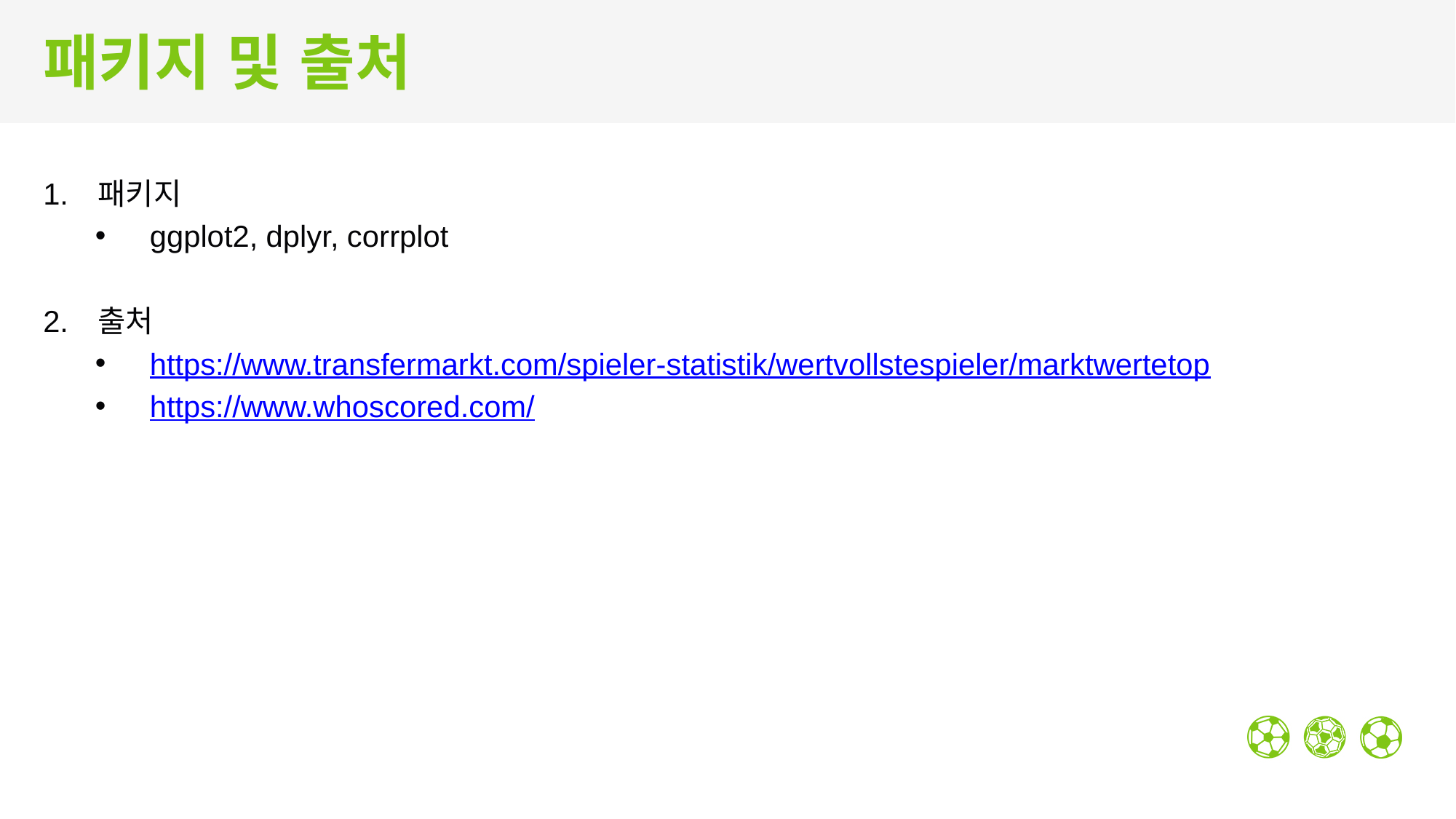

# 패키지 및 출처
패키지
ggplot2, dplyr, corrplot

출처
https://www.transfermarkt.com/spieler-statistik/wertvollstespieler/marktwertetop
https://www.whoscored.com/